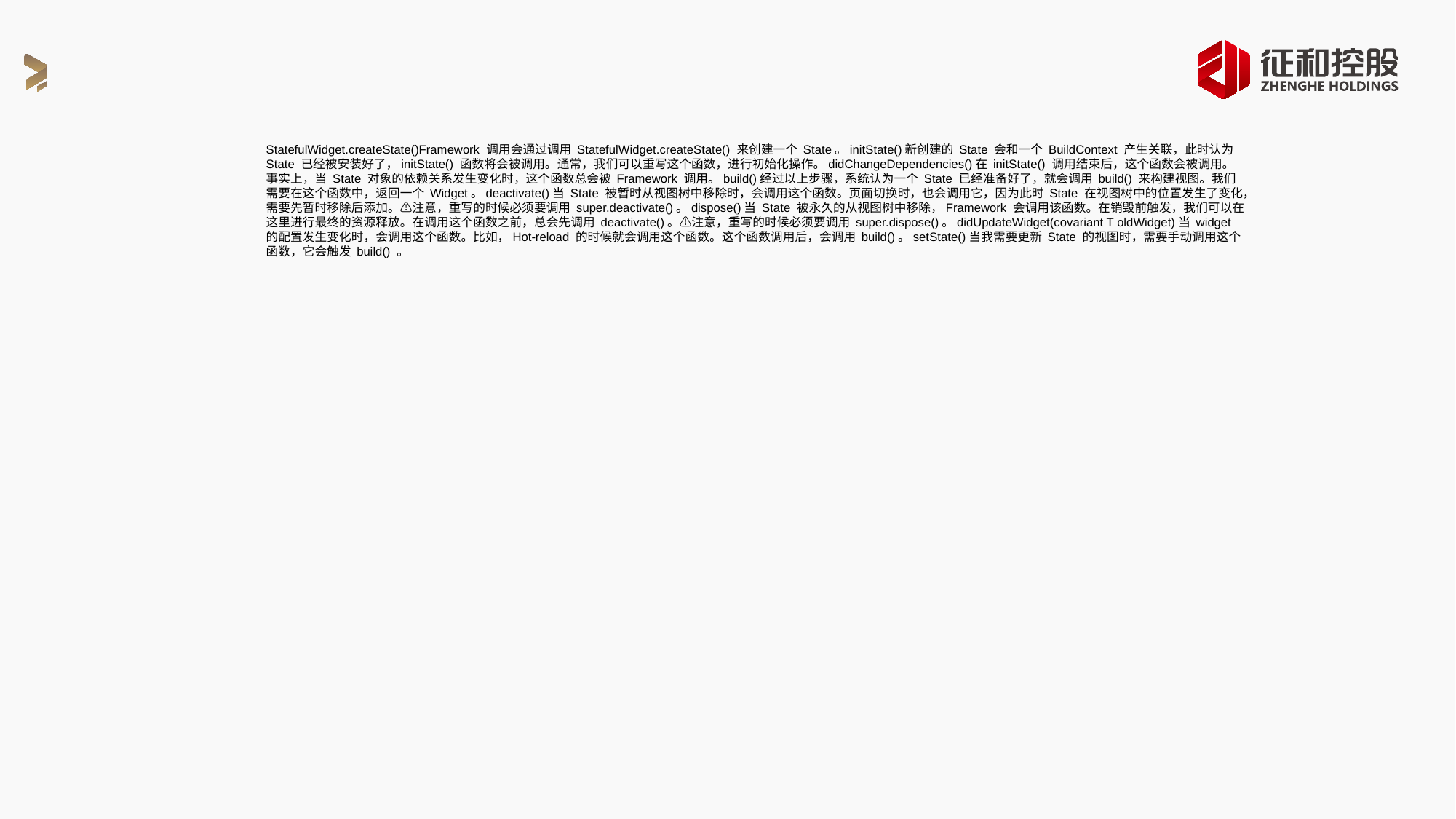

StatefulWidget.createState()Framework 调用会通过调用 StatefulWidget.createState() 来创建一个 State。initState()新创建的 State 会和一个 BuildContext 产生关联，此时认为 State 已经被安装好了，initState() 函数将会被调用。通常，我们可以重写这个函数，进行初始化操作。didChangeDependencies()在 initState() 调用结束后，这个函数会被调用。事实上，当 State 对象的依赖关系发生变化时，这个函数总会被 Framework 调用。build()经过以上步骤，系统认为一个 State 已经准备好了，就会调用 build() 来构建视图。我们需要在这个函数中，返回一个 Widget。deactivate()当 State 被暂时从视图树中移除时，会调用这个函数。页面切换时，也会调用它，因为此时 State 在视图树中的位置发生了变化，需要先暂时移除后添加。⚠️注意，重写的时候必须要调用 super.deactivate()。dispose()当 State 被永久的从视图树中移除，Framework 会调用该函数。在销毁前触发，我们可以在这里进行最终的资源释放。在调用这个函数之前，总会先调用 deactivate()。⚠️注意，重写的时候必须要调用 super.dispose()。didUpdateWidget(covariant T oldWidget)当 widget 的配置发生变化时，会调用这个函数。比如，Hot-reload 的时候就会调用这个函数。这个函数调用后，会调用 build()。setState()当我需要更新 State 的视图时，需要手动调用这个函数，它会触发 build() 。